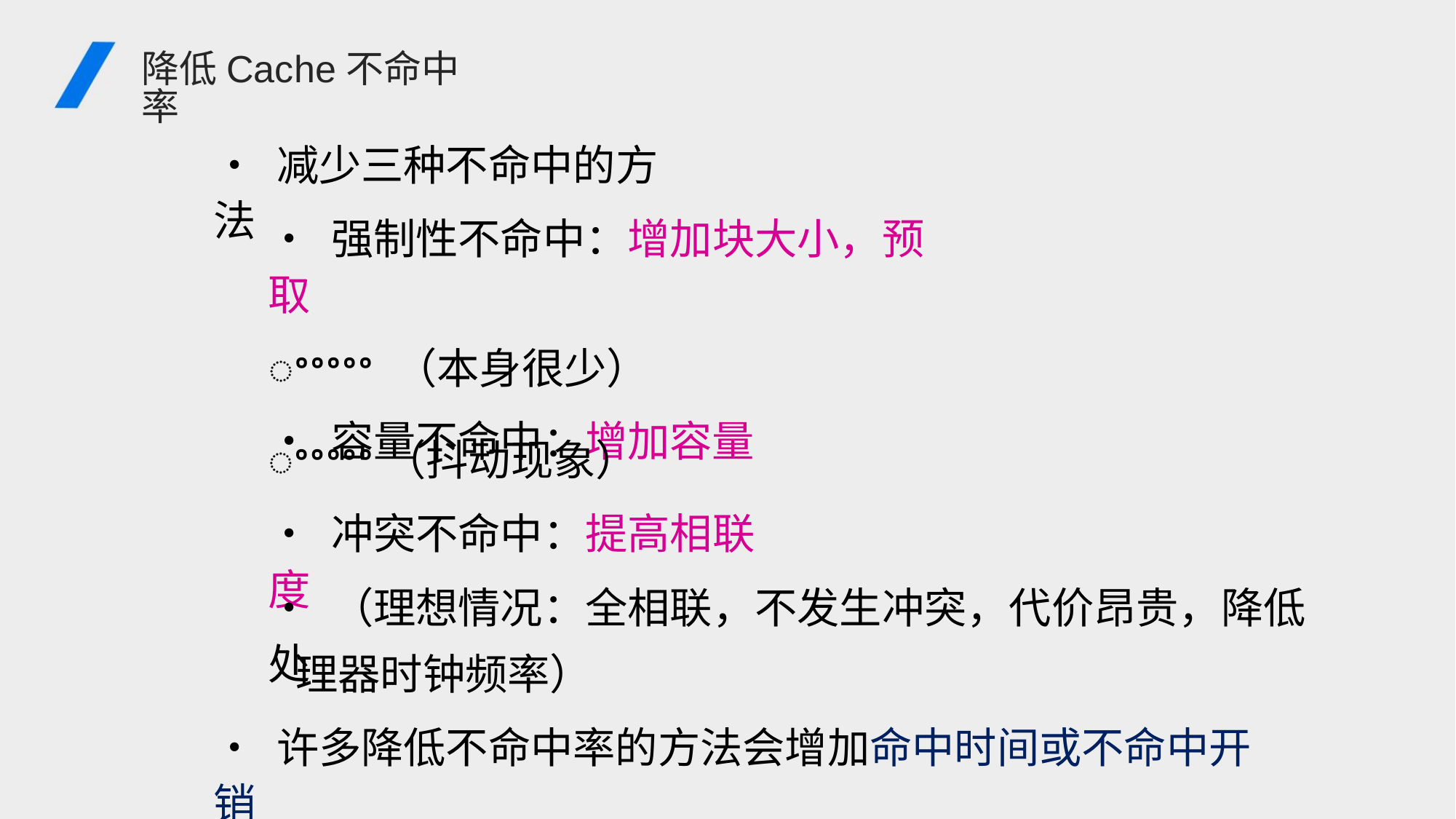

降低Cache不命中率
• 减少三种不命中的方法
• 强制性不命中：增加块大小，预取
ꢀꢀꢀꢀꢀ （本身很少）
• 容量不命中：增加容量
ꢀꢀꢀꢀꢀ（抖动现象）
• 冲突不命中：提高相联度
• （理想情况：全相联，不发生冲突，代价昂贵，降低处
理器时钟频率）
• 许多降低不命中率的方法会增加命中时间或不命中开销